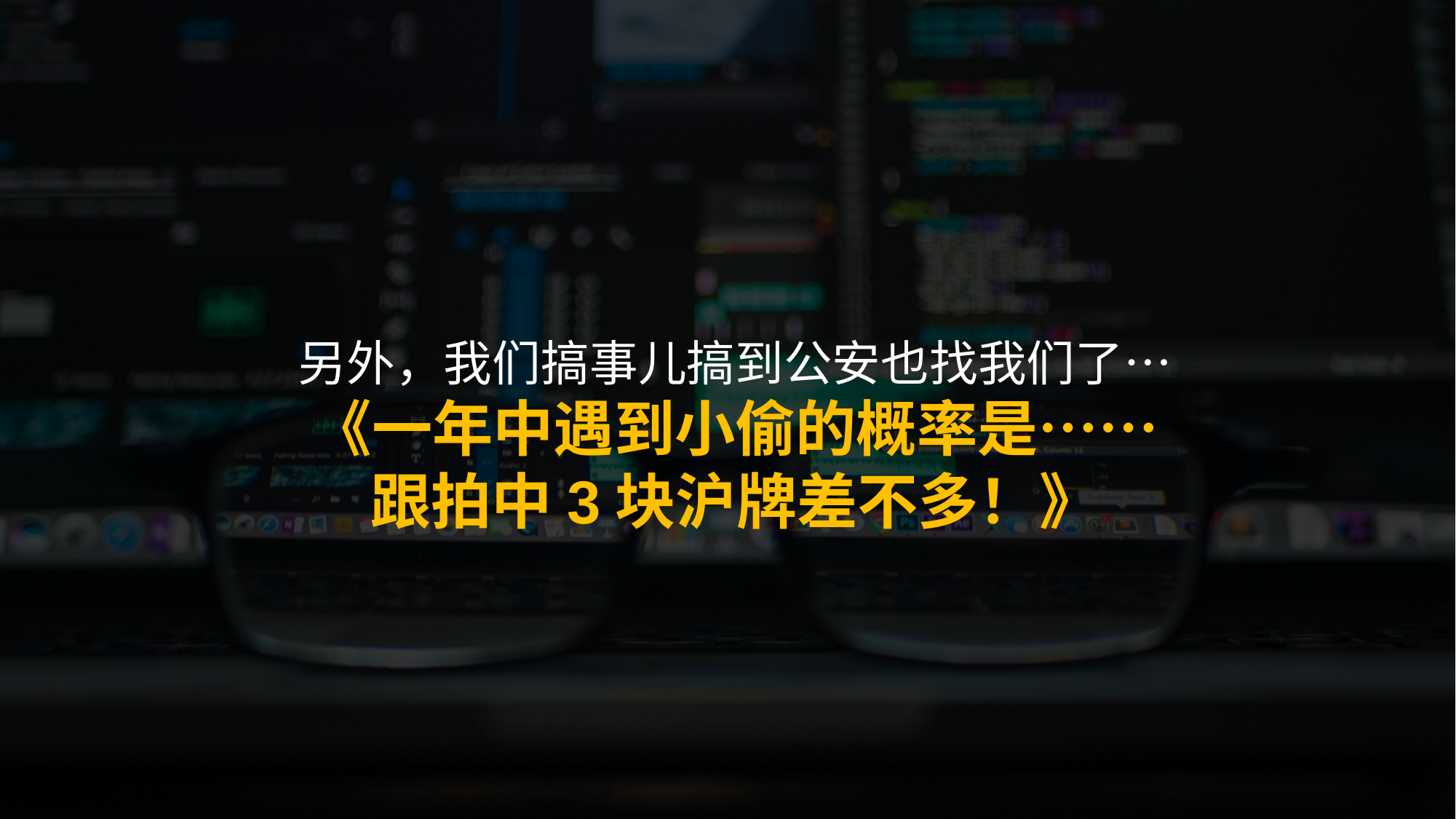

另外，我们搞事儿搞到公安也找我们了…
《一年中遇到小偷的概率是……
跟拍中3块沪牌差不多！》